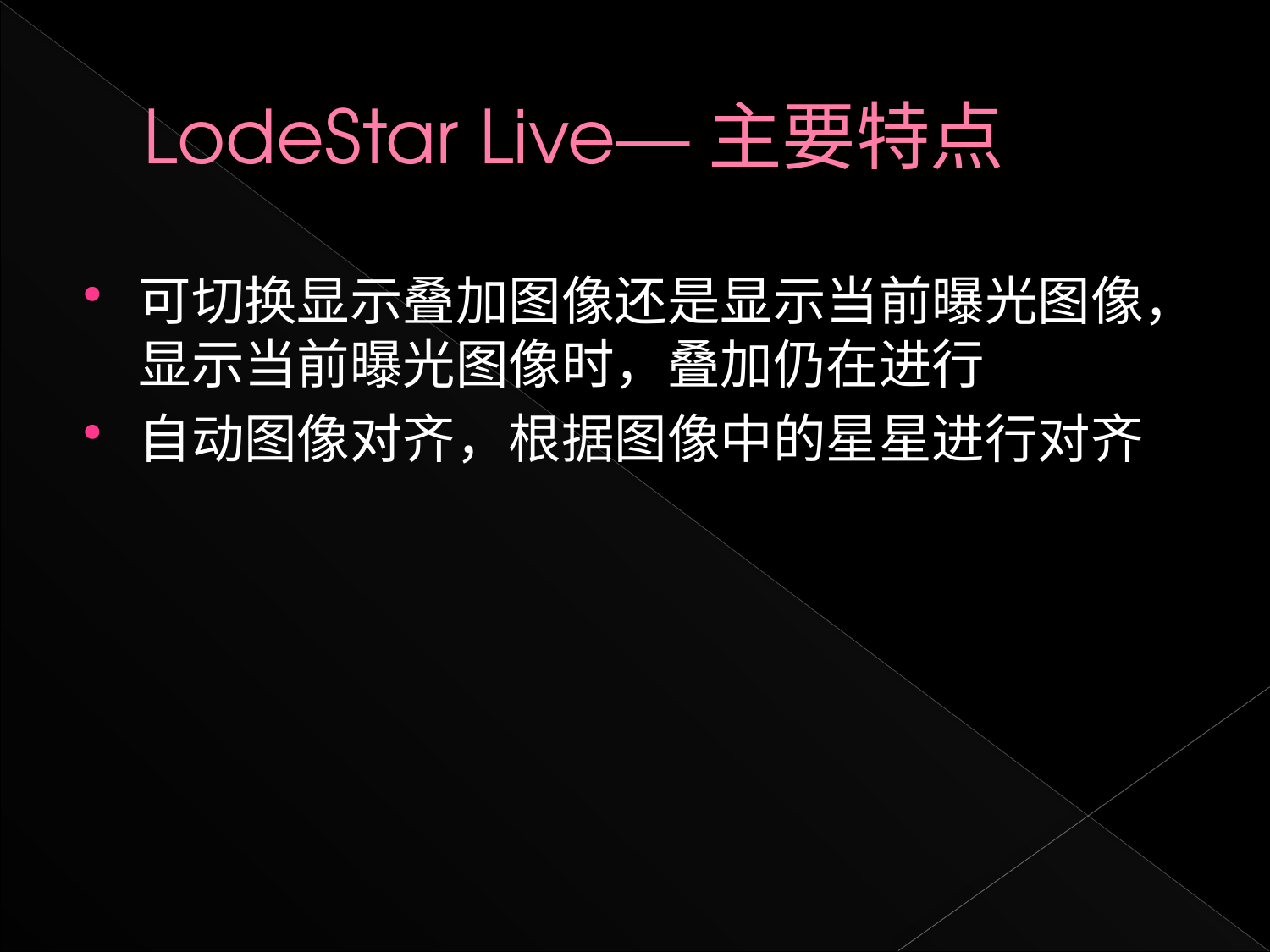

# LodeStar Live—主要特点
可切换显示叠加图像还是显示当前曝光图像，显示当前曝光图像时，叠加仍在进行
自动图像对齐，根据图像中的星星进行对齐